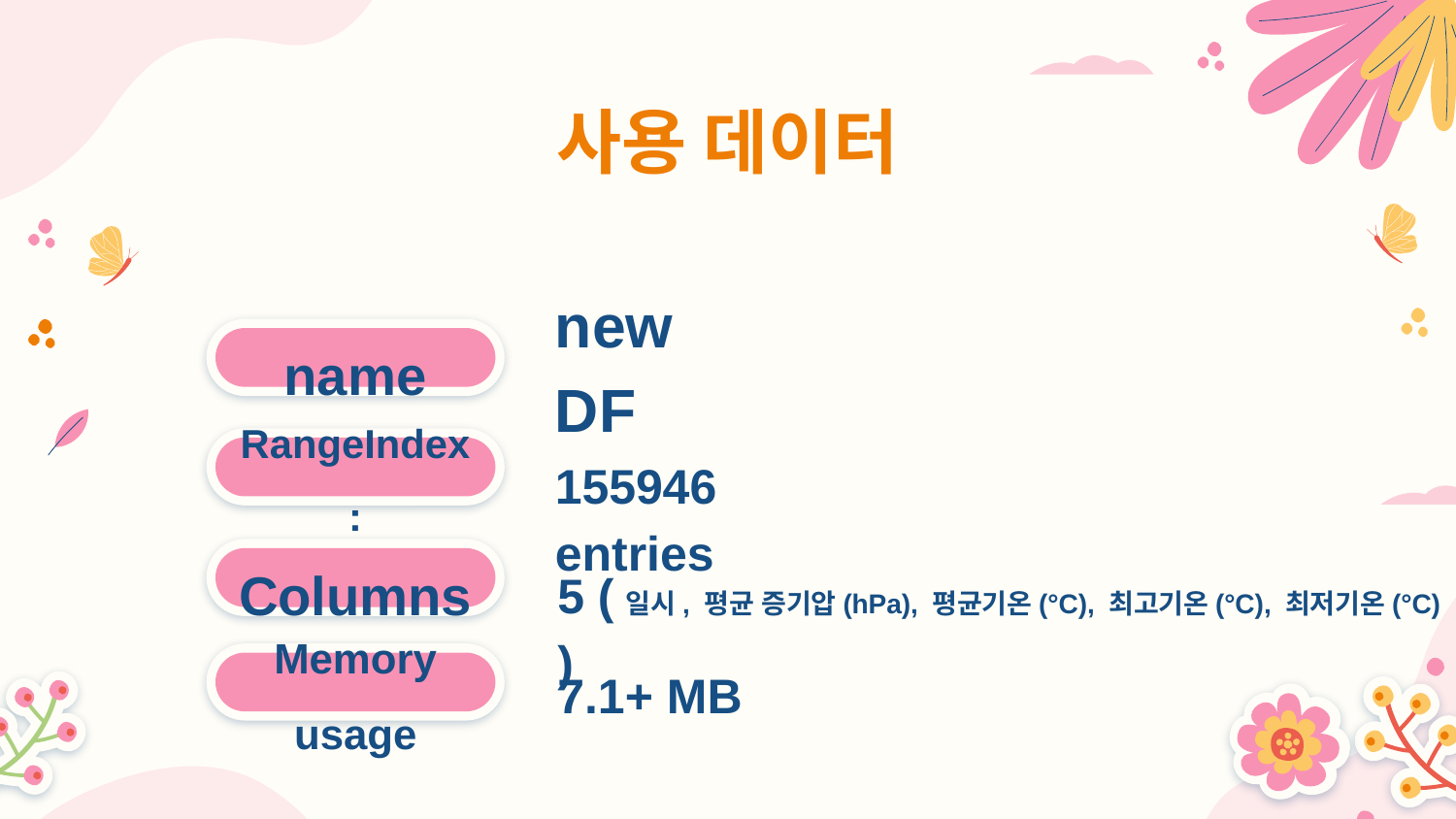

# 사용 데이터
newDF

name
155946 entries

RangeIndex:
5 (일시, 평균 증기압(hPa), 평균기온(°C), 최고기온(°C), 최저기온(°C) )

Columns
7.1+ MB

Memory usage